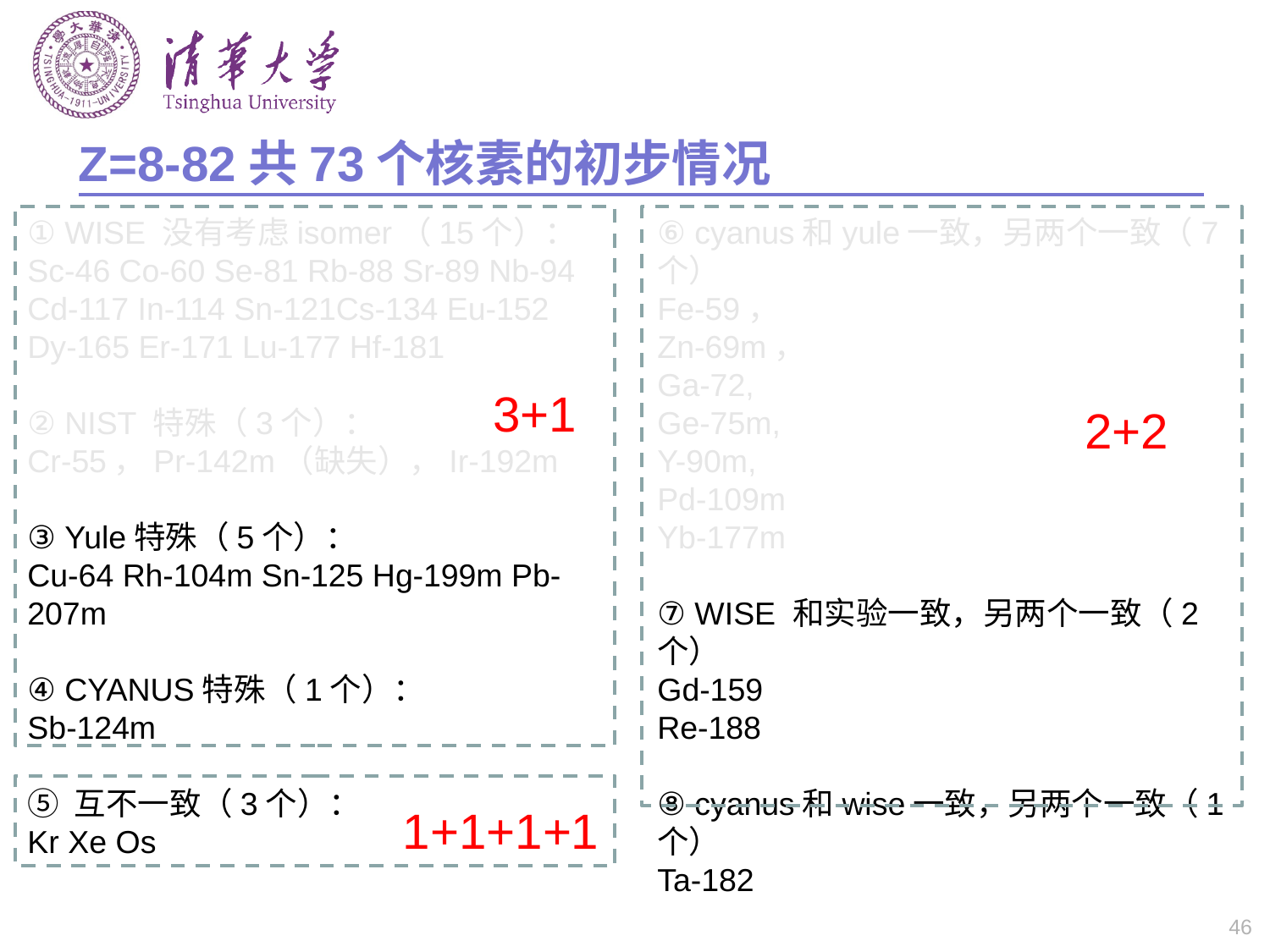

# Z=8-82共73个核素的初步情况

① WISE 没有考虑isomer（15个）：
Sc-46 Co-60 Se-81 Rb-88 Sr-89 Nb-94 Cd-117 In-114 Sn-121Cs-134 Eu-152 Dy-165 Er-171 Lu-177 Hf-181

② NIST 特殊（3个）：
Cr-55，Pr-142m（缺失），Ir-192m

③ Yule特殊（5个）：
Cu-64 Rh-104m Sn-125 Hg-199m Pb-207m

④ CYANUS特殊（1个）：
Sb-124m

⑤ 互不一致（3个）：
Kr Xe Os

⑥ cyanus和yule一致，另两个一致（7个）
Fe-59，
Zn-69m，
Ga-72,
Ge-75m,
Y-90m,
Pd-109m
Yb-177m

⑦ WISE 和实验一致，另两个一致（2个）
Gd-159
Re-188

⑧ cyanus和wise一致，另两个一致（1个）
Ta-182
3+1
2+2

1+1+1+1
46